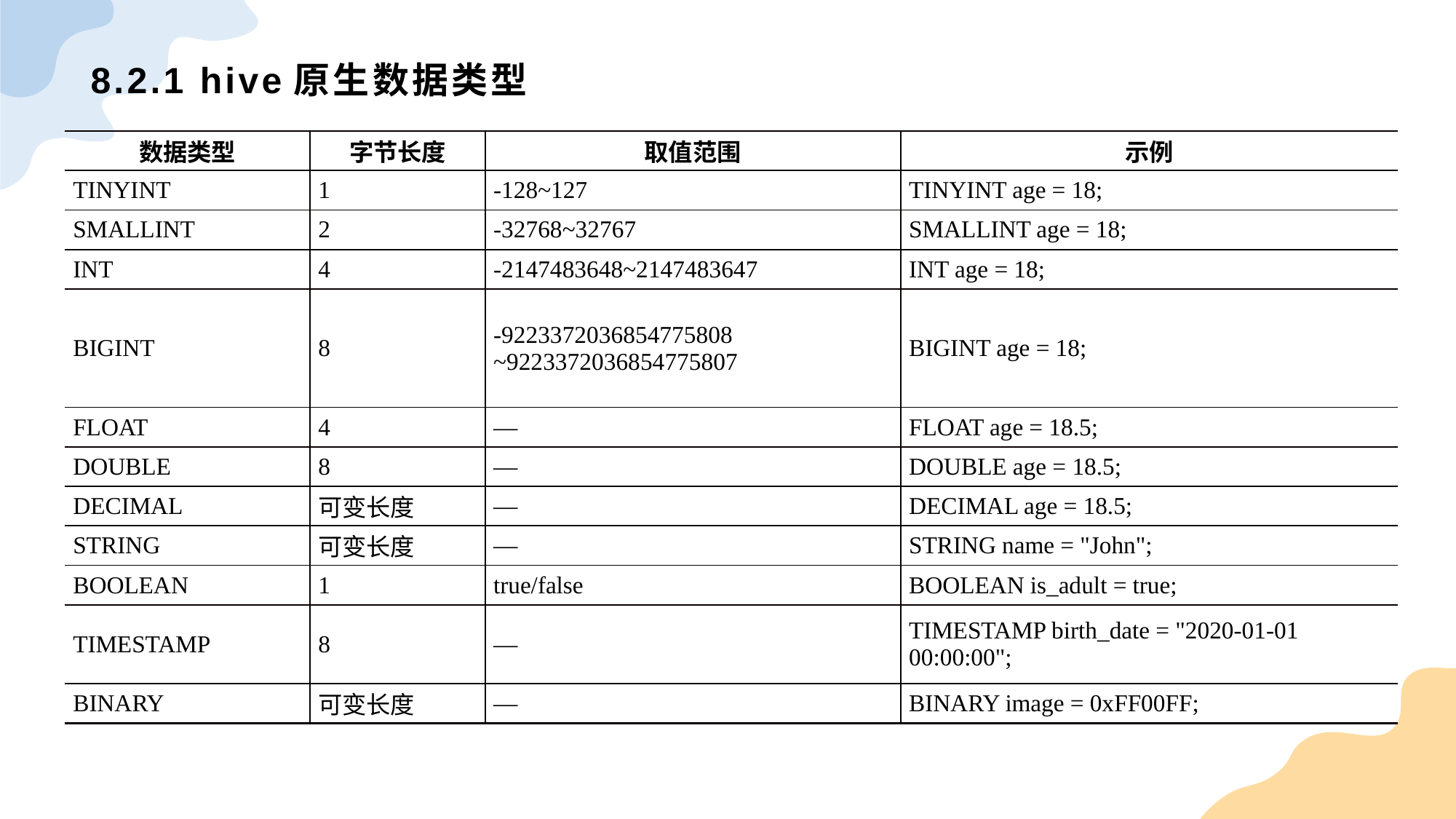

# 8.2.1 hive原生数据类型
| 数据类型 | 字节长度 | 取值范围 | 示例 |
| --- | --- | --- | --- |
| TINYINT | 1 | -128~127 | TINYINT age = 18; |
| SMALLINT | 2 | -32768~32767 | SMALLINT age = 18; |
| INT | 4 | -2147483648~2147483647 | INT age = 18; |
| BIGINT | 8 | -9223372036854775808 ~9223372036854775807 | BIGINT age = 18; |
| FLOAT | 4 | — | FLOAT age = 18.5; |
| DOUBLE | 8 | — | DOUBLE age = 18.5; |
| DECIMAL | 可变长度 | — | DECIMAL age = 18.5; |
| STRING | 可变长度 | — | STRING name = "John"; |
| BOOLEAN | 1 | true/false | BOOLEAN is\_adult = true; |
| TIMESTAMP | 8 | — | TIMESTAMP birth\_date = "2020-01-01 00:00:00"; |
| BINARY | 可变长度 | — | BINARY image = 0xFF00FF; |